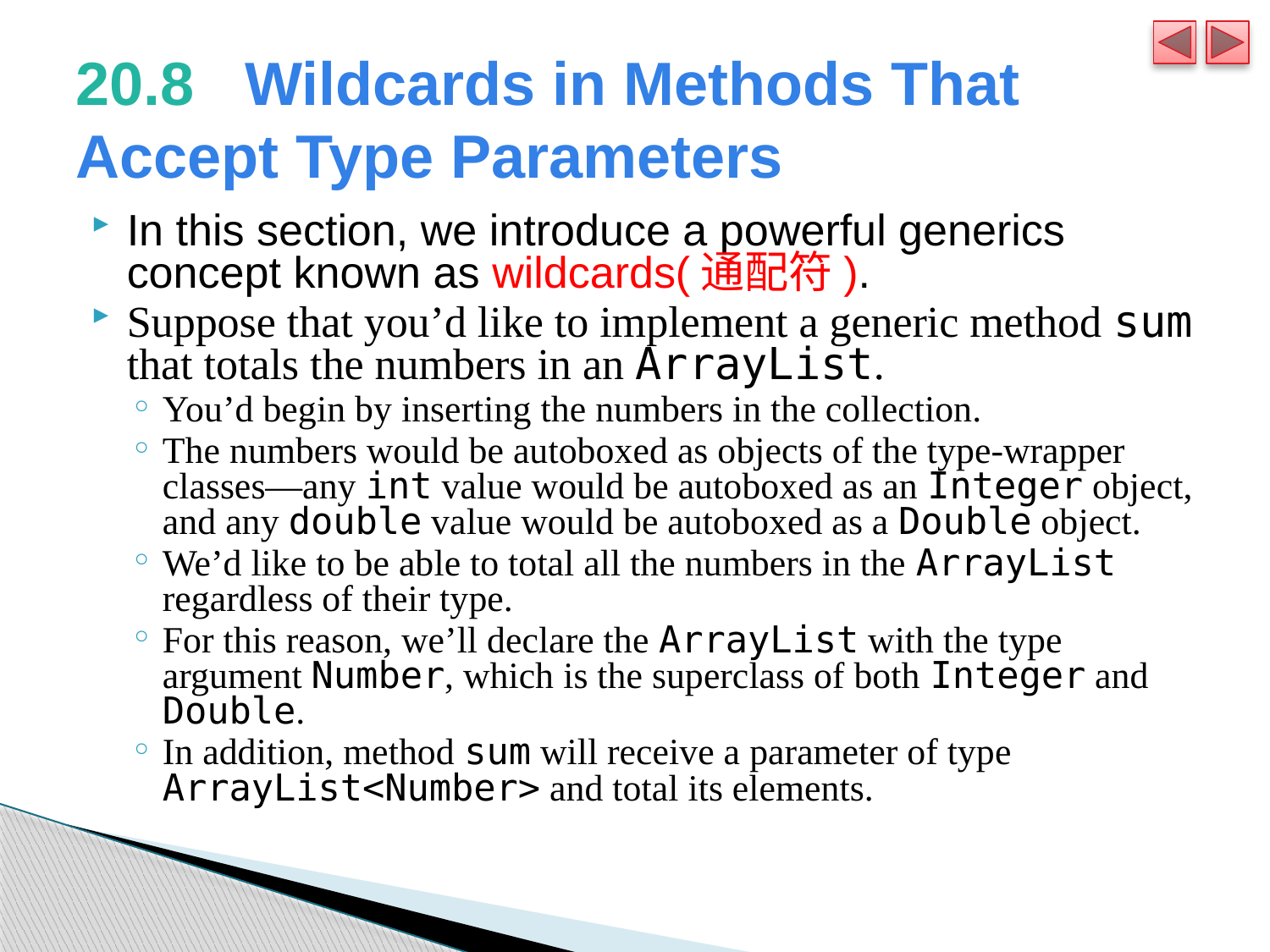

# 20.8   Wildcards in Methods That Accept Type Parameters
In this section, we introduce a powerful generics concept known as wildcards(通配符).
Suppose that you’d like to implement a generic method sum that totals the numbers in an ArrayList.
You’d begin by inserting the numbers in the collection.
The numbers would be autoboxed as objects of the type-wrapper classes—any int value would be autoboxed as an Integer object, and any double value would be autoboxed as a Double object.
We’d like to be able to total all the numbers in the ArrayList regardless of their type.
For this reason, we’ll declare the ArrayList with the type argument Number, which is the superclass of both Integer and Double.
In addition, method sum will receive a parameter of type ArrayList<Number> and total its elements.